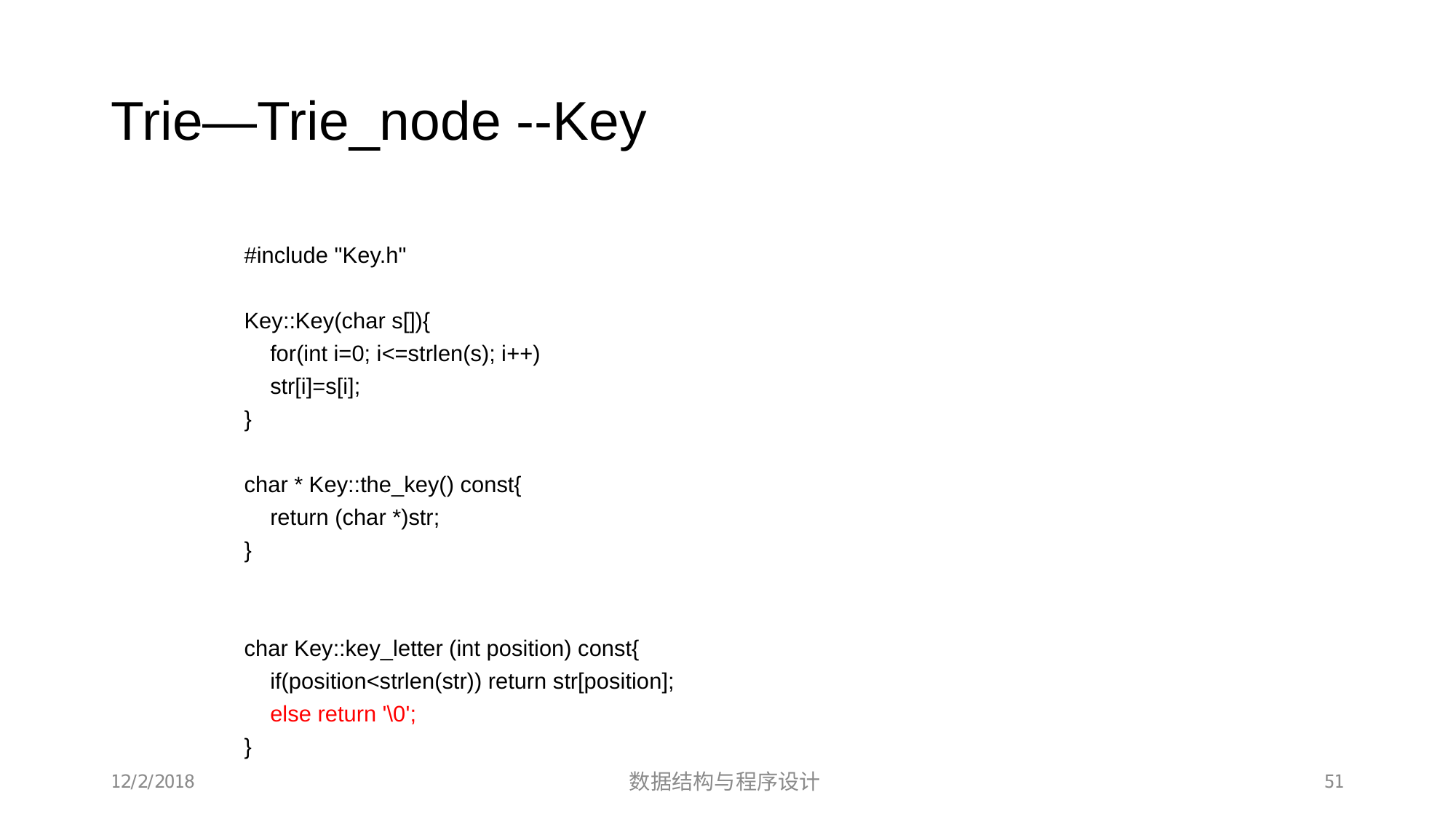

# Trie—Trie_node --Key
#include "Key.h"

Key::Key(char s[]){
	for(int i=0; i<=strlen(s); i++)
		str[i]=s[i];
}

char * Key::the_key() const{
	return (char *)str;
}

char Key::key_letter (int position) const{
	if(position<strlen(str)) return str[position];
	else return '\0';
}
12/2/2018
数据结构与程序设计
51